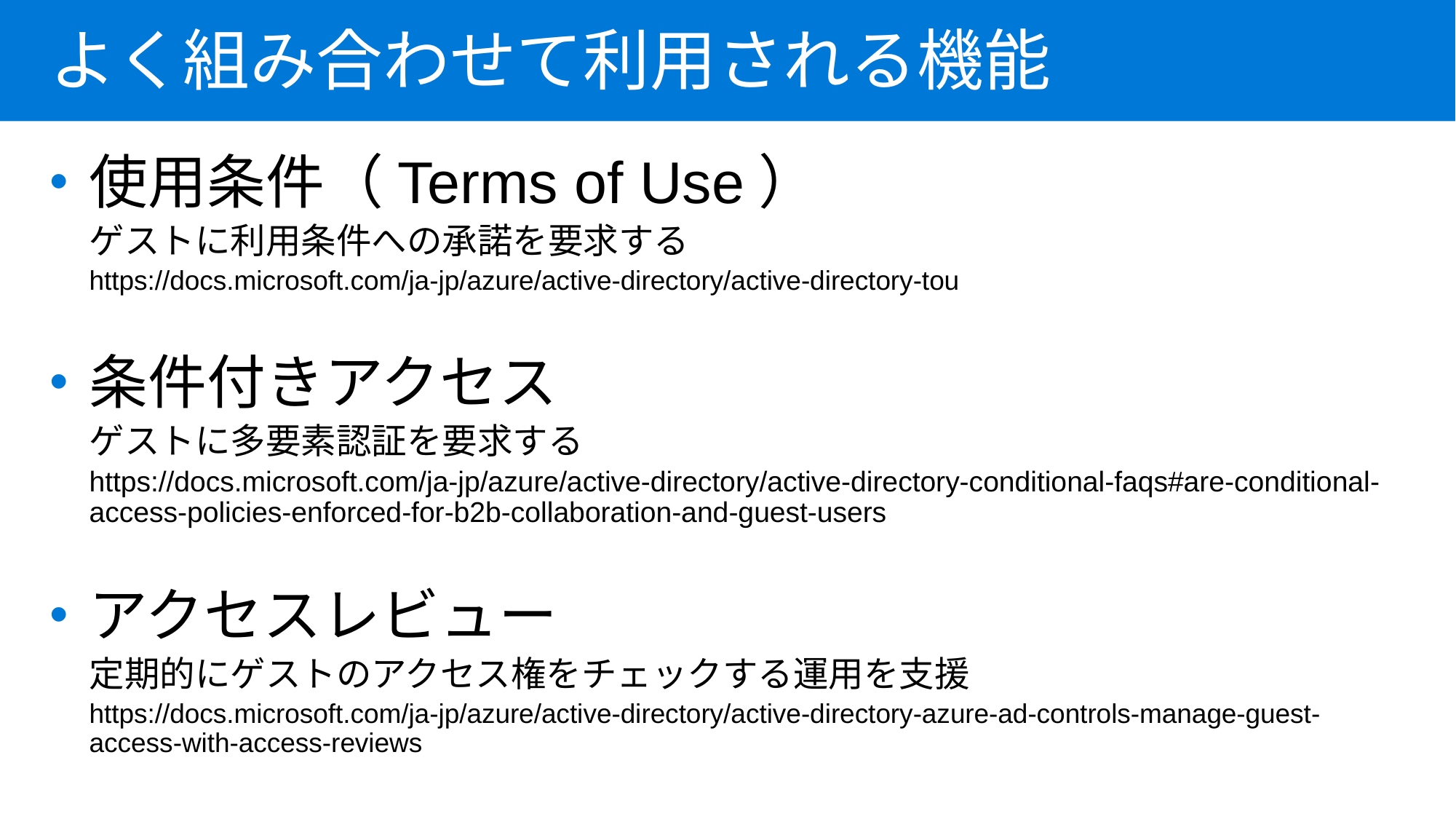

よく組み合わせて利用される機能
使用条件（Terms of Use）
ゲストに利用条件への承諾を要求する
https://docs.microsoft.com/ja-jp/azure/active-directory/active-directory-tou

条件付きアクセス
ゲストに多要素認証を要求する
https://docs.microsoft.com/ja-jp/azure/active-directory/active-directory-conditional-faqs#are-conditional-access-policies-enforced-for-b2b-collaboration-and-guest-users

アクセスレビュー
定期的にゲストのアクセス権をチェックする運用を支援
https://docs.microsoft.com/ja-jp/azure/active-directory/active-directory-azure-ad-controls-manage-guest-access-with-access-reviews